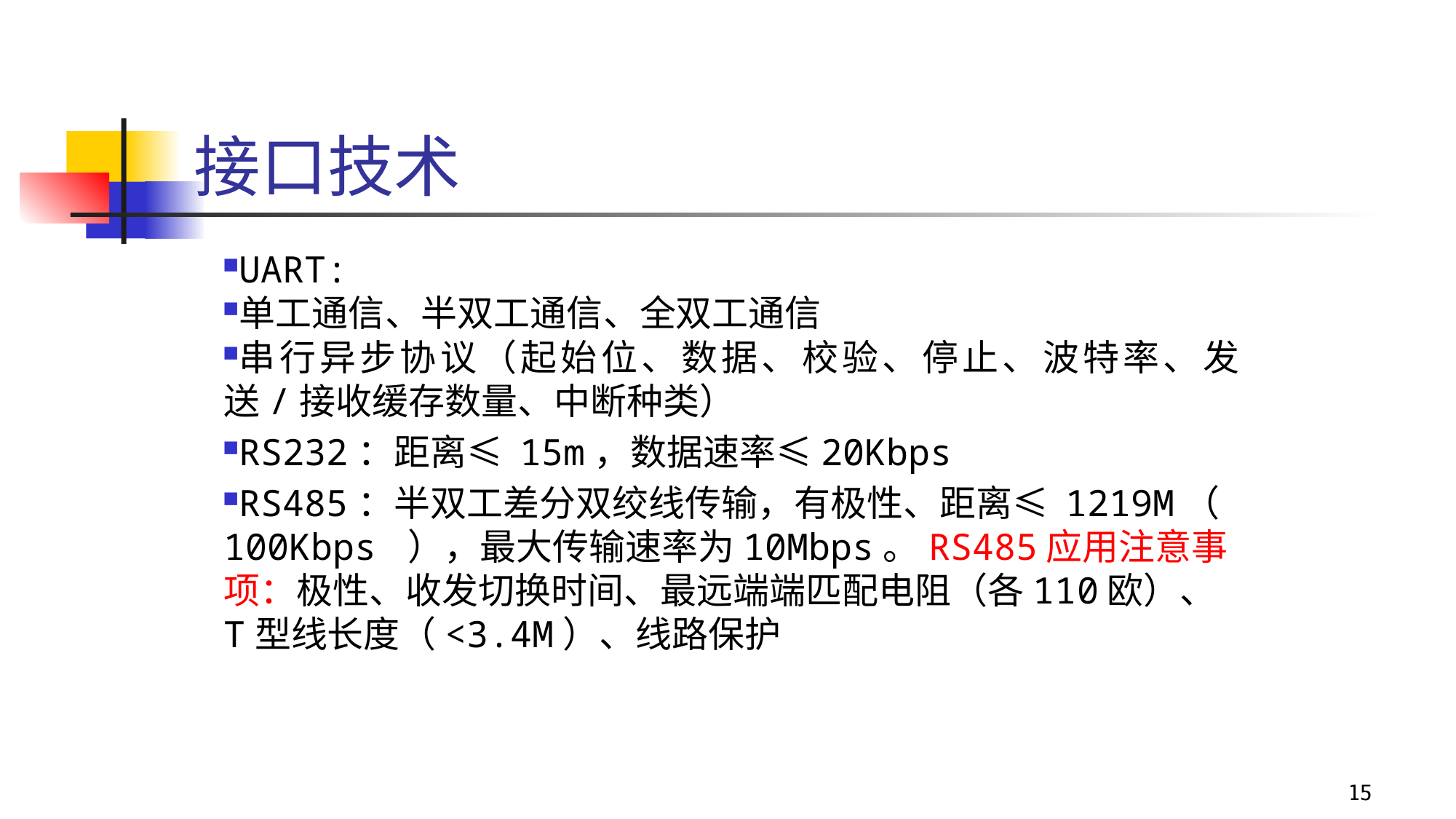

# 接口技术
UART:
单工通信、半双工通信、全双工通信
串行异步协议（起始位、数据、校验、停止、波特率、发送/接收缓存数量、中断种类）
RS232：距离≤ 15m，数据速率≤20Kbps
RS485：半双工差分双绞线传输，有极性、距离≤ 1219M（ 100Kbps ），最大传输速率为10Mbps。RS485应用注意事项：极性、收发切换时间、最远端端匹配电阻（各110欧）、T型线长度（<3.4M）、线路保护

15